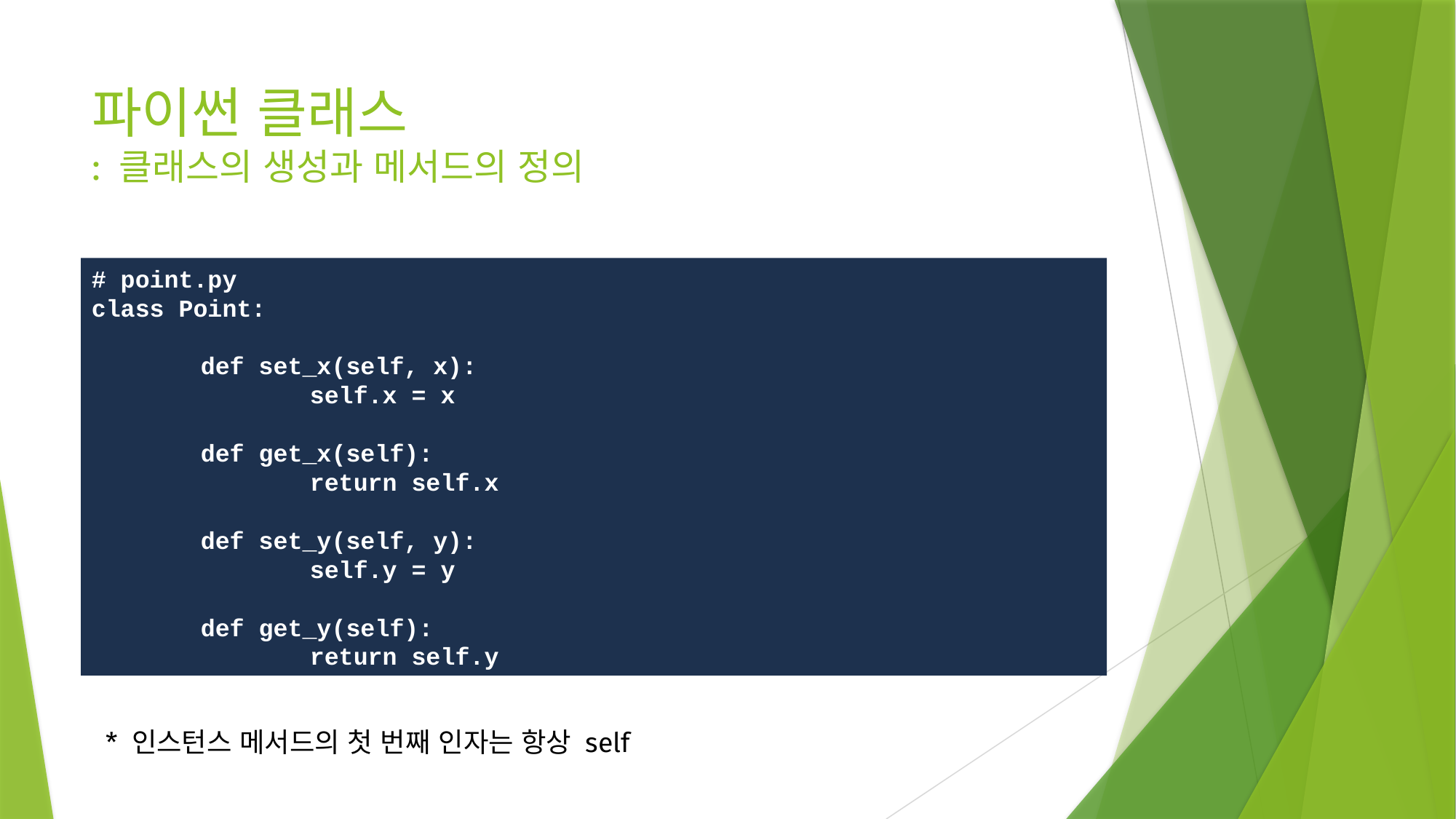

# 파이썬 클래스 : 클래스의 생성과 메서드의 정의

# point.py
class Point:

	def set_x(self, x):
		self.x = x

	def get_x(self):
		return self.x

	def set_y(self, y):
		self.y = y

	def get_y(self):
		return self.y
* 인스턴스 메서드의 첫 번째 인자는 항상 self